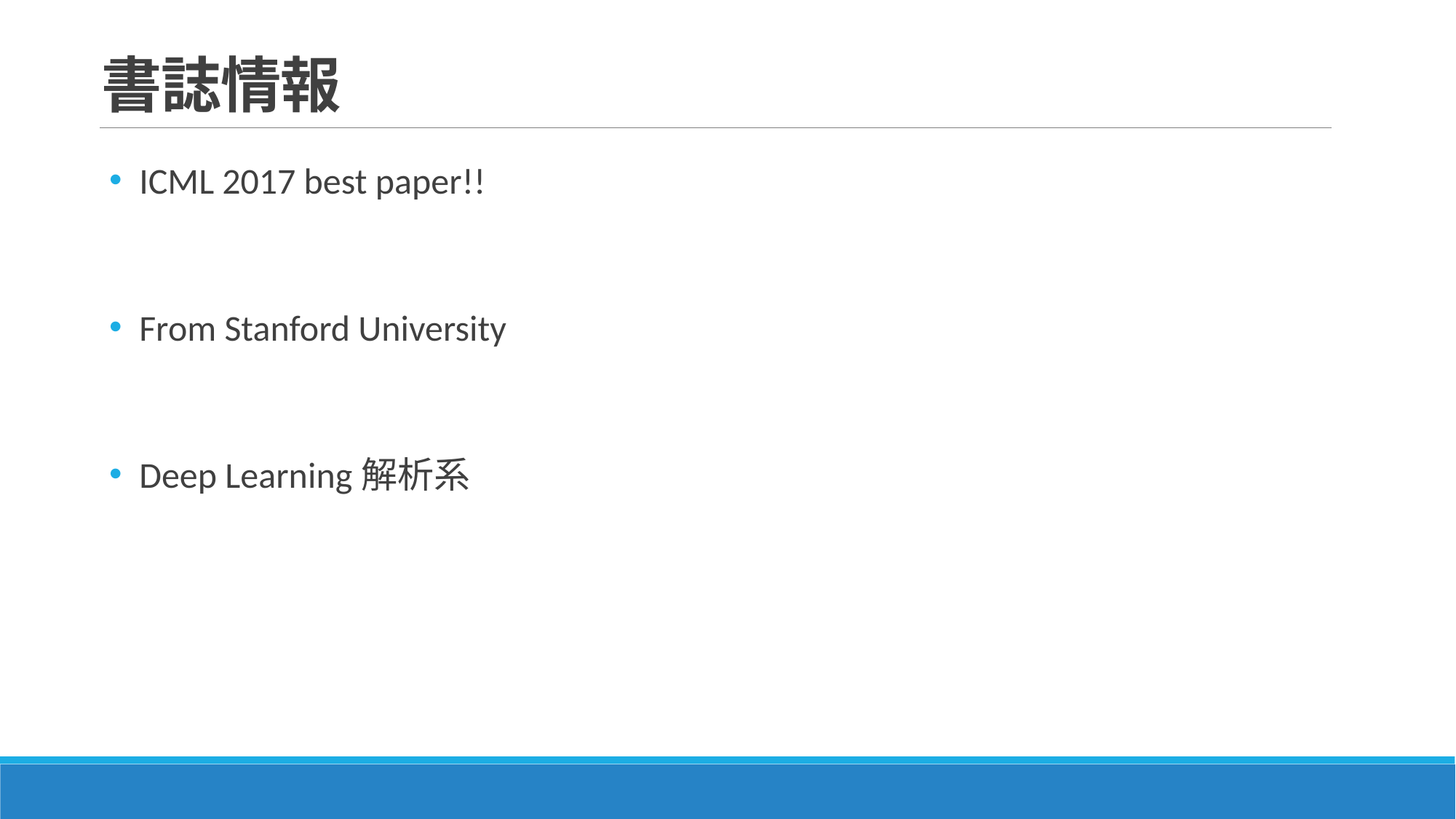

# 書誌情報
ICML 2017 best paper!!

From Stanford University

Deep Learning解析系